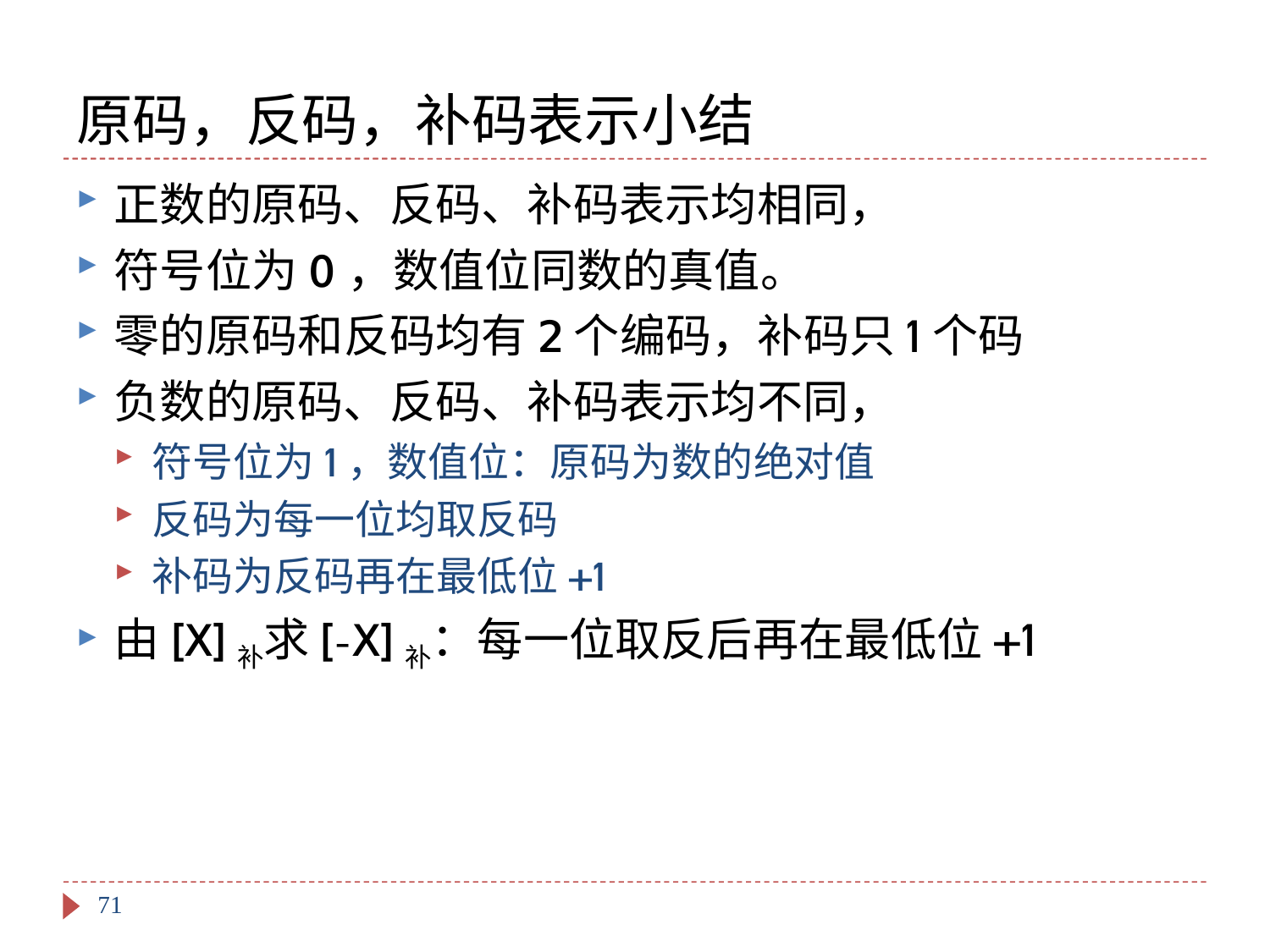

# 原码，反码，补码表示小结
正数的原码、反码、补码表示均相同，
符号位为0，数值位同数的真值。
零的原码和反码均有2个编码，补码只1个码
负数的原码、反码、补码表示均不同，
符号位为1，数值位：原码为数的绝对值
反码为每一位均取反码
补码为反码再在最低位+1
由[X]补求[-X]补：每一位取反后再在最低位+1
71